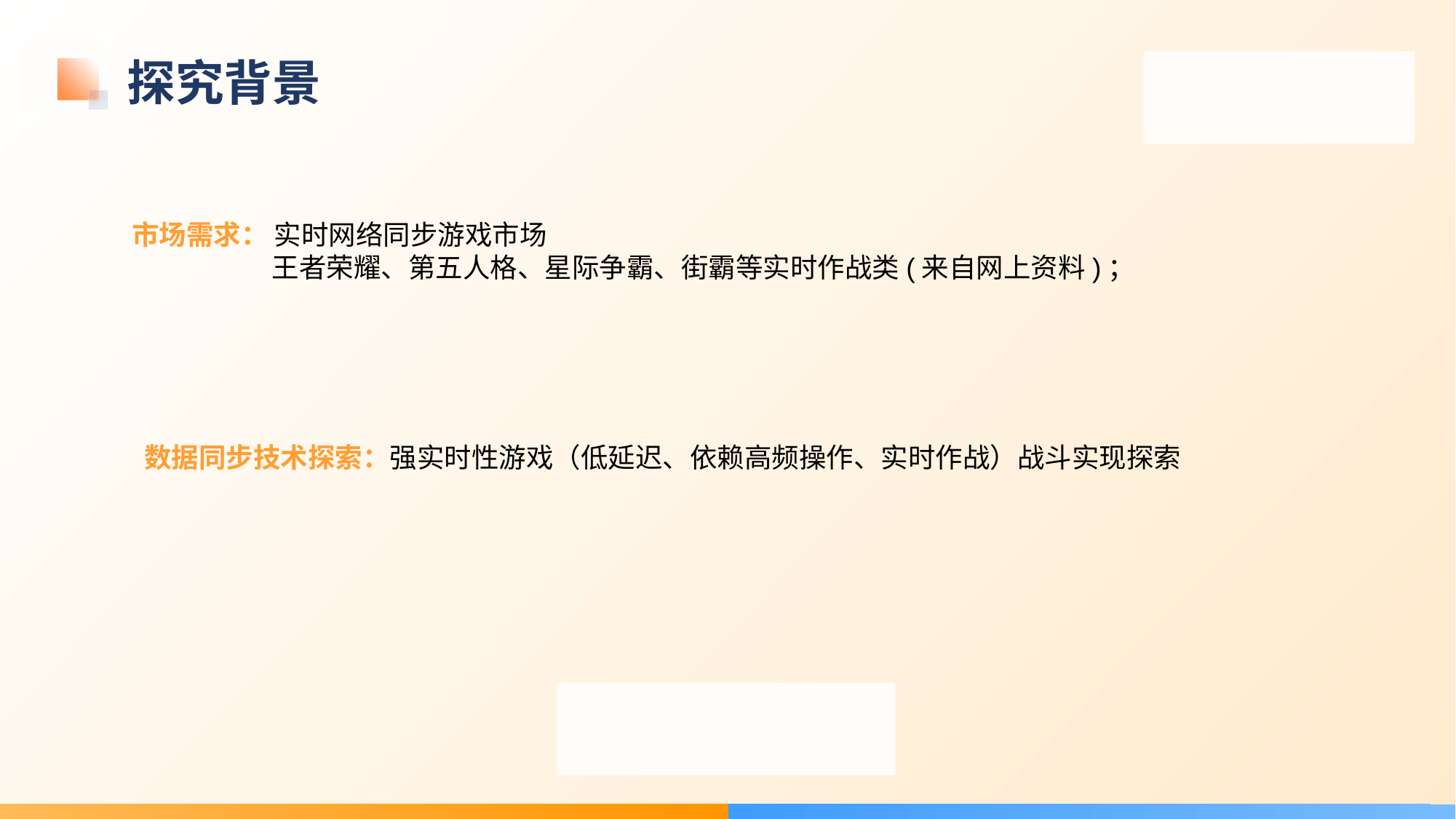

# 探究背景

市场需求： 实时网络同步游戏市场
	    王者荣耀、第五人格、星际争霸、街霸等实时作战类(来自网上资料)；
数据同步技术探索：强实时性游戏（低延迟、依赖高频操作、实时作战）战斗实现探索